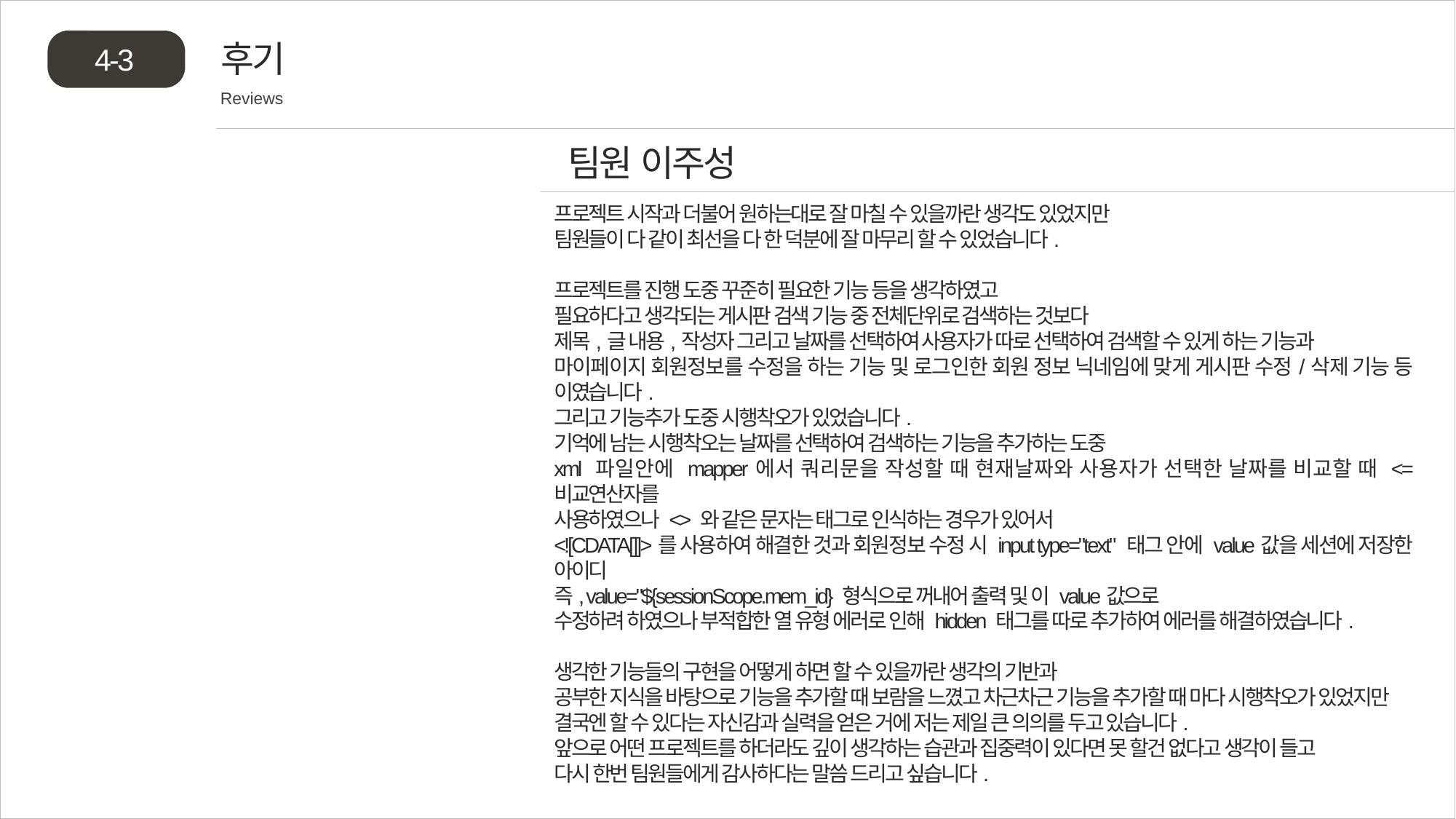

후기
4-3
Reviews
팀원 이주성
프로젝트 시작과 더불어 원하는대로 잘 마칠 수 있을까란 생각도 있었지만
팀원들이 다 같이 최선을 다 한 덕분에 잘 마무리 할 수 있었습니다.

프로젝트를 진행 도중 꾸준히 필요한 기능 등을 생각하였고
필요하다고 생각되는 게시판 검색 기능 중 전체단위로 검색하는 것보다
제목,글 내용,작성자 그리고 날짜를 선택하여 사용자가 따로 선택하여 검색할 수 있게 하는 기능과
마이페이지 회원정보를 수정을 하는 기능 및 로그인한 회원 정보 닉네임에 맞게 게시판 수정/삭제 기능 등 이였습니다.
그리고 기능추가 도중 시행착오가 있었습니다.
기억에 남는 시행착오는 날짜를 선택하여 검색하는 기능을 추가하는 도중
xml 파일안에 mapper에서 쿼리문을 작성할 때 현재날짜와 사용자가 선택한 날짜를 비교할 때 <= 비교연산자를
사용하였으나 <> 와 같은 문자는 태그로 인식하는 경우가 있어서
<![CDATA[]]>를 사용하여 해결한 것과 회원정보 수정 시 input type="text" 태그 안에 value값을 세션에 저장한 아이디
즉, value="${sessionScope.mem_id} 형식으로 꺼내어 출력 및 이 value값으로
수정하려 하였으나 부적합한 열 유형 에러로 인해 hidden 태그를 따로 추가하여 에러를 해결하였습니다.

생각한 기능들의 구현을 어떻게 하면 할 수 있을까란 생각의 기반과
공부한 지식을 바탕으로 기능을 추가할 때 보람을 느꼈고 차근차근 기능을 추가할 때 마다 시행착오가 있었지만
결국엔 할 수 있다는 자신감과 실력을 얻은 거에 저는 제일 큰 의의를 두고 있습니다.
앞으로 어떤 프로젝트를 하더라도 깊이 생각하는 습관과 집중력이 있다면 못 할건 없다고 생각이 들고
다시 한번 팀원들에게 감사하다는 말씀 드리고 싶습니다.